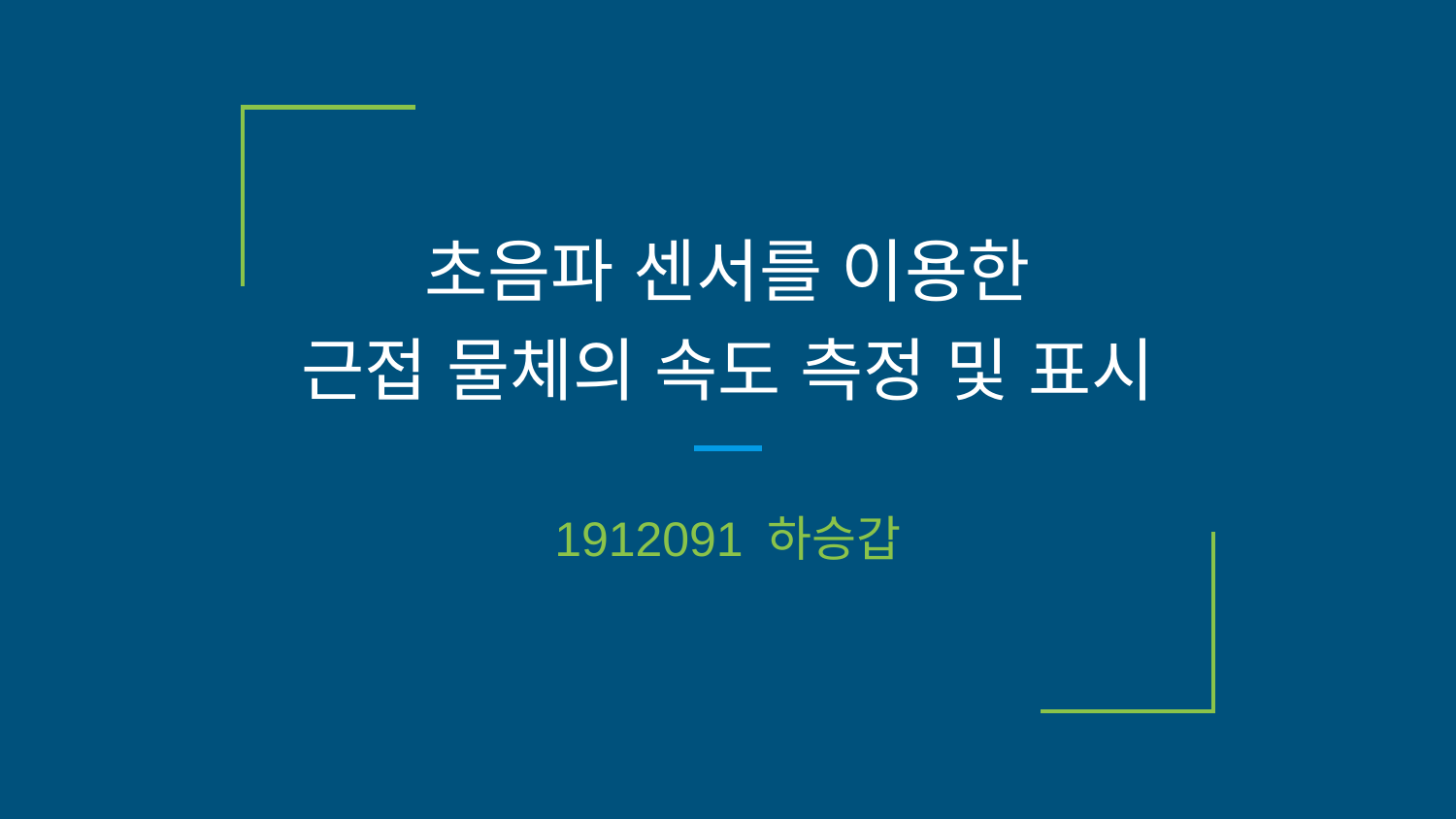

# 초음파 센서를 이용한
근접 물체의 속도 측정 및 표시
1912091 하승갑